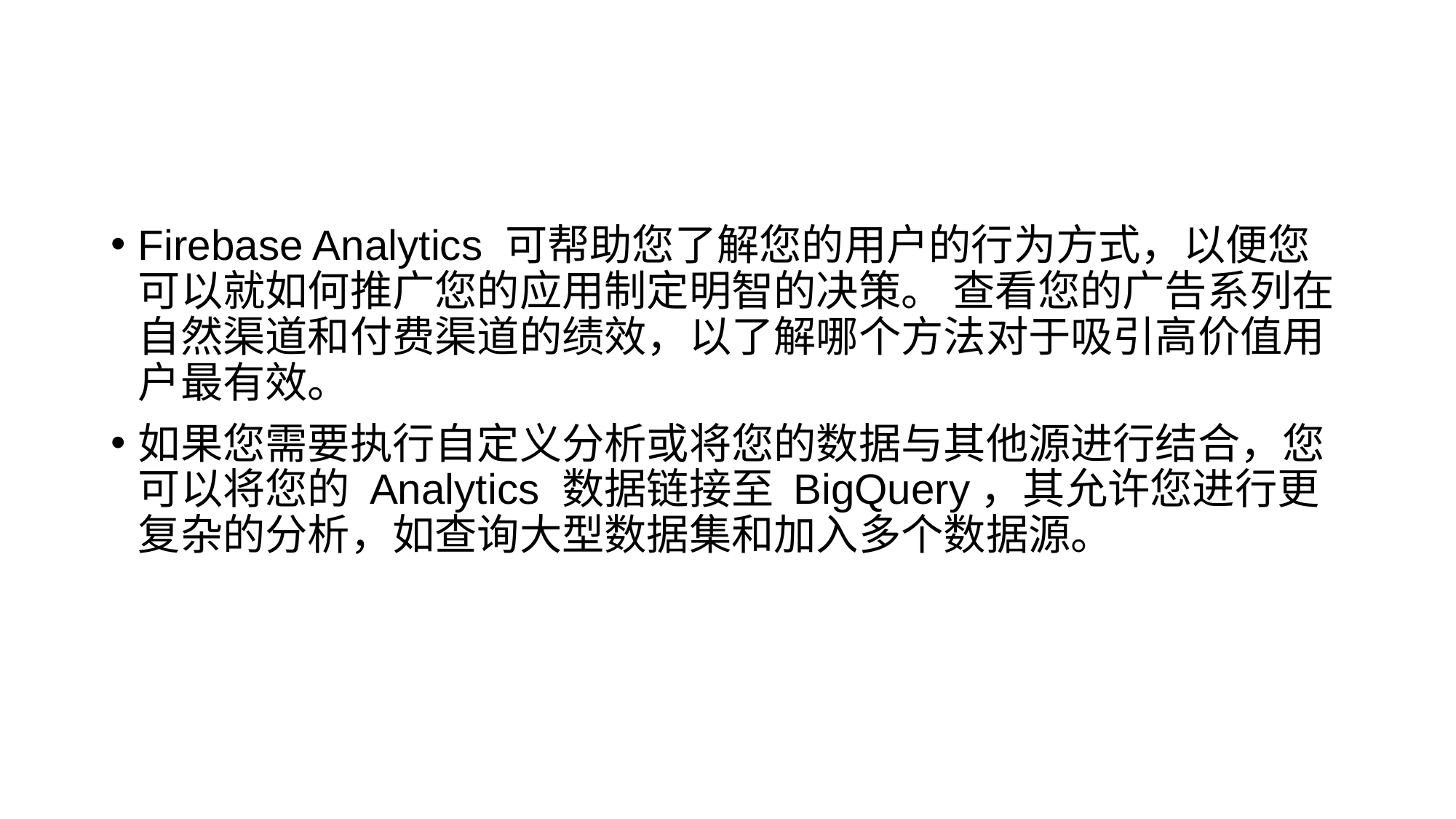

Firebase Analytics 可帮助您了解您的用户的行为方式，以便您可以就如何推广您的应用制定明智的决策。 查看您的广告系列在自然渠道和付费渠道的绩效，以了解哪个方法对于吸引高价值用户最有效。
如果您需要执行自定义分析或将您的数据与其他源进行结合，您可以将您的 Analytics 数据链接至 BigQuery，其允许您进行更复杂的分析，如查询大型数据集和加入多个数据源。